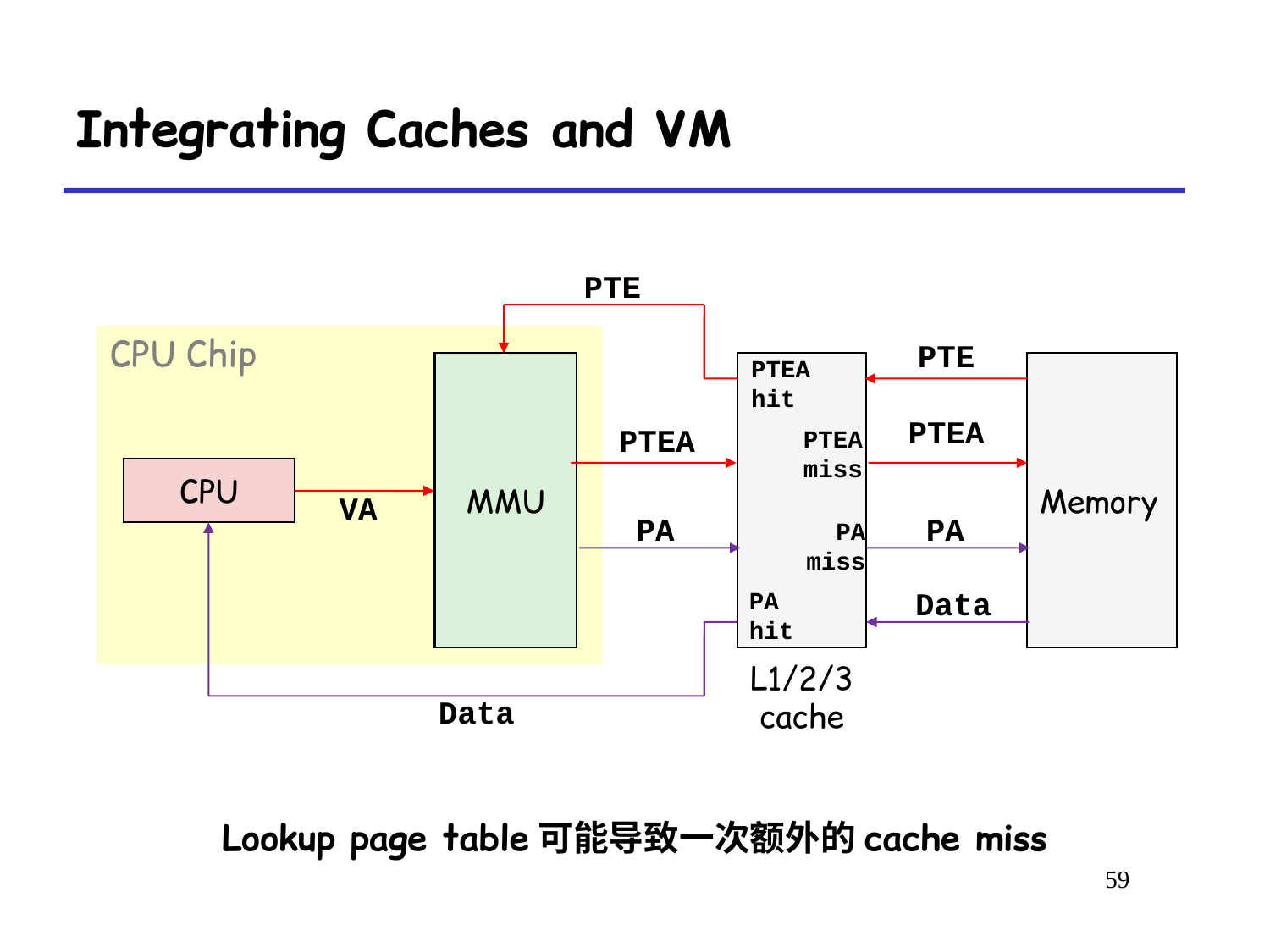

Integrating Caches and VM
PTE

CPU Chip
PTE
PTEA
hit
MMU

Memory

PTEA
PTEA
miss
PTEA
CPU

VA
PA
PA
miss
PA

Data
PA
hit

L1/2/3
cache
Data

Lookup page table可能导致一次额外的cache miss
59